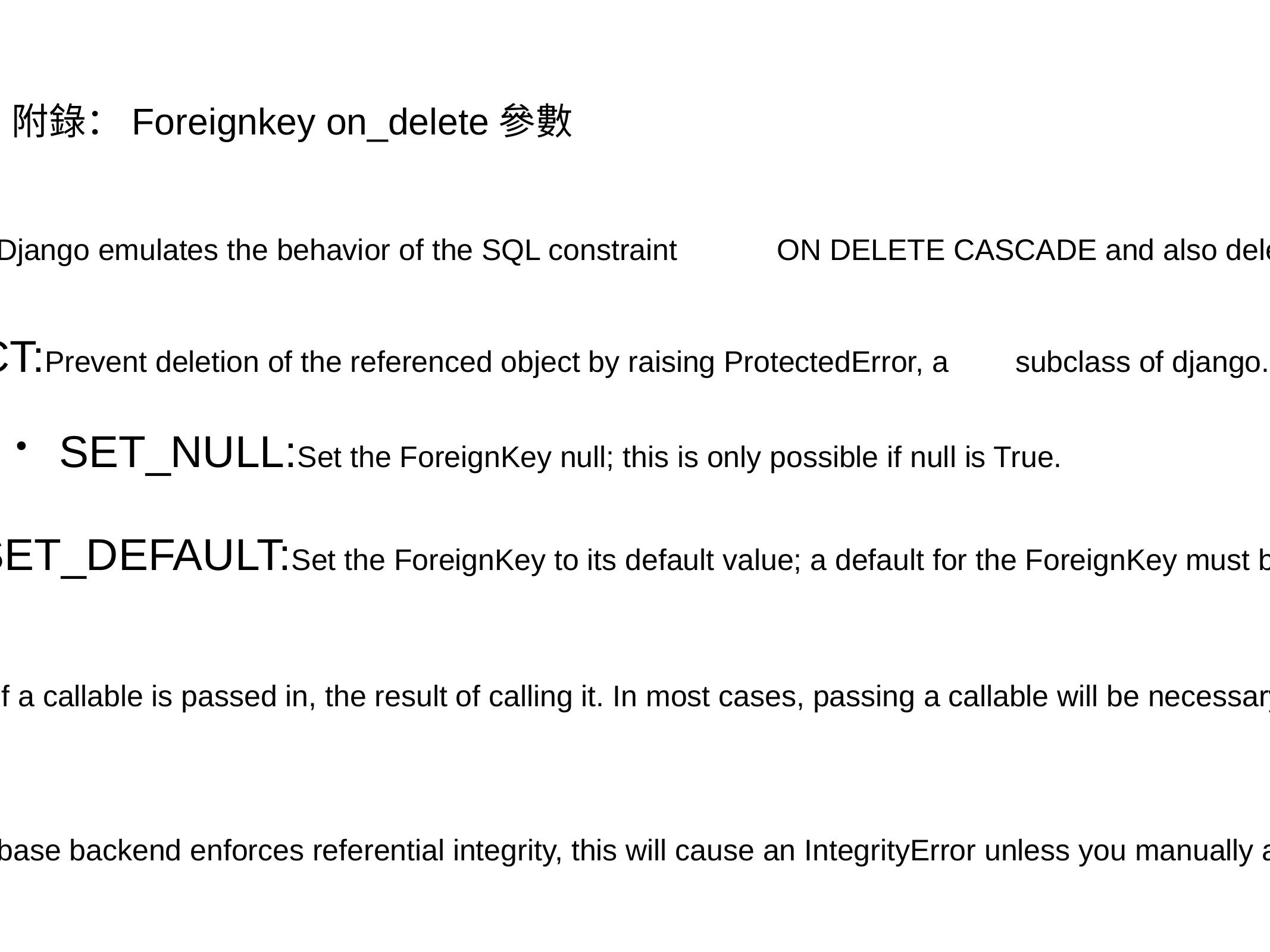

附錄：Foreignkey on_delete參數
CASCADE:Cascade deletes. Django emulates the behavior of the SQL constraint            ON DELETE CASCADE and also deletes the object containing the ForeignKey.
PROTECT:Prevent deletion of the referenced object by raising ProtectedError, a        subclass of django.db.IntegrityError.
SET_NULL:Set the ForeignKey null; this is only possible if null is True.
SET_DEFAULT:Set the ForeignKey to its default value; a default for the ForeignKey must be set.
SET():Set the ForeignKey to the value passed to SET(), or if a callable is passed in, the result of calling it. In most cases, passing a callable will be necessary to avoid executing queries at the time your models.py is imported
DO_NOTHING:Take no action. If your database backend enforces referential integrity, this will cause an IntegrityError unless you manually add an SQL ON DELETE constraint to the database field.